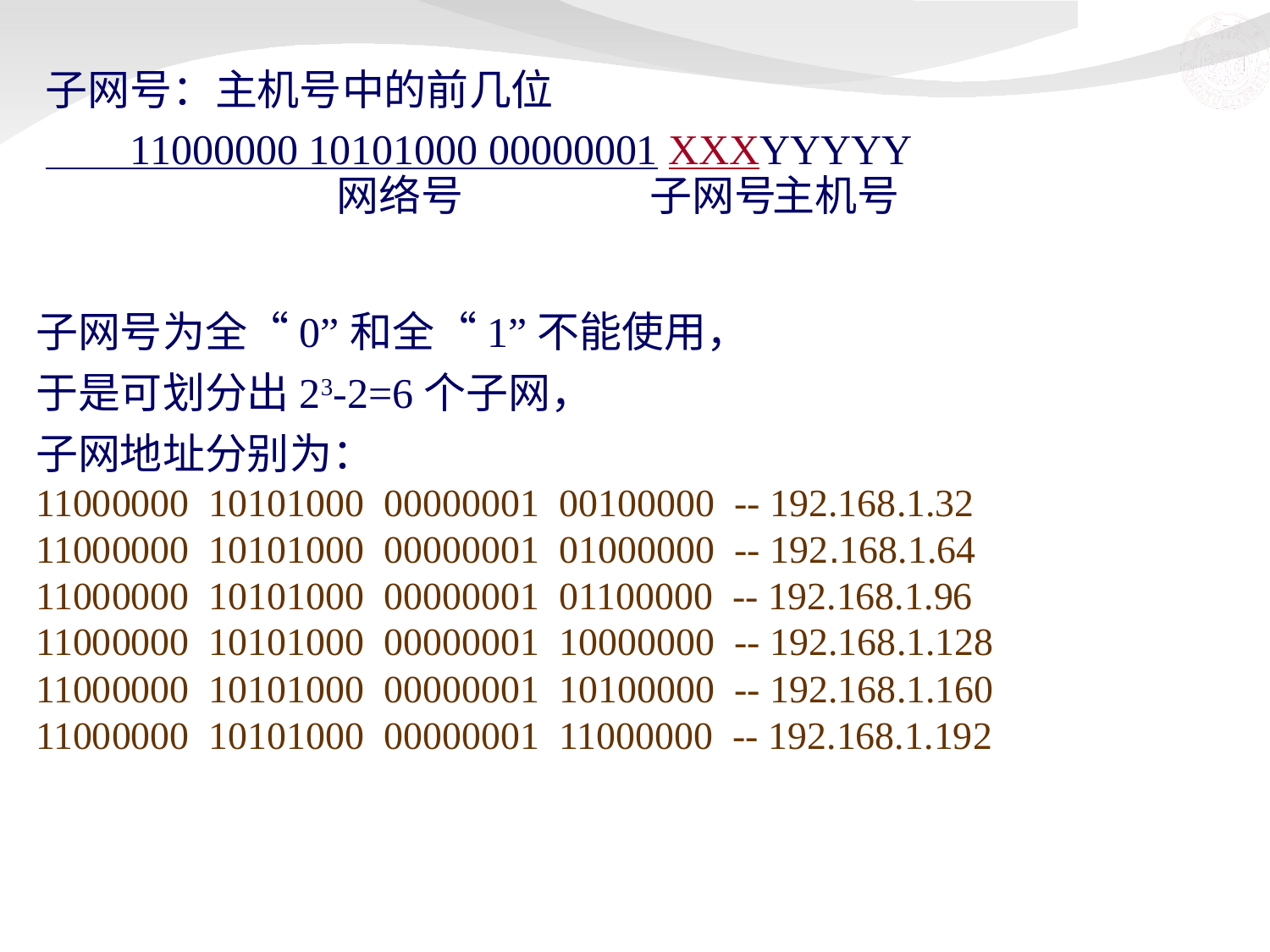

子网号：主机号中的前几位
        11000000 10101000 00000001 XXXYYYYY
网络号
子网号
主机号
子网号为全“0”和全“1”不能使用，
于是可划分出23-2=6个子网，
子网地址分别为：
11000000  10101000  00000001  00100000  -- 192.168.1.32
11000000  10101000  00000001  01000000  -- 192.168.1.64
11000000  10101000  00000001  01100000  -- 192.168.1.96
11000000  10101000  00000001  10000000  -- 192.168.1.128
11000000  10101000  00000001  10100000  -- 192.168.1.160
11000000  10101000  00000001  11000000  -- 192.168.1.192